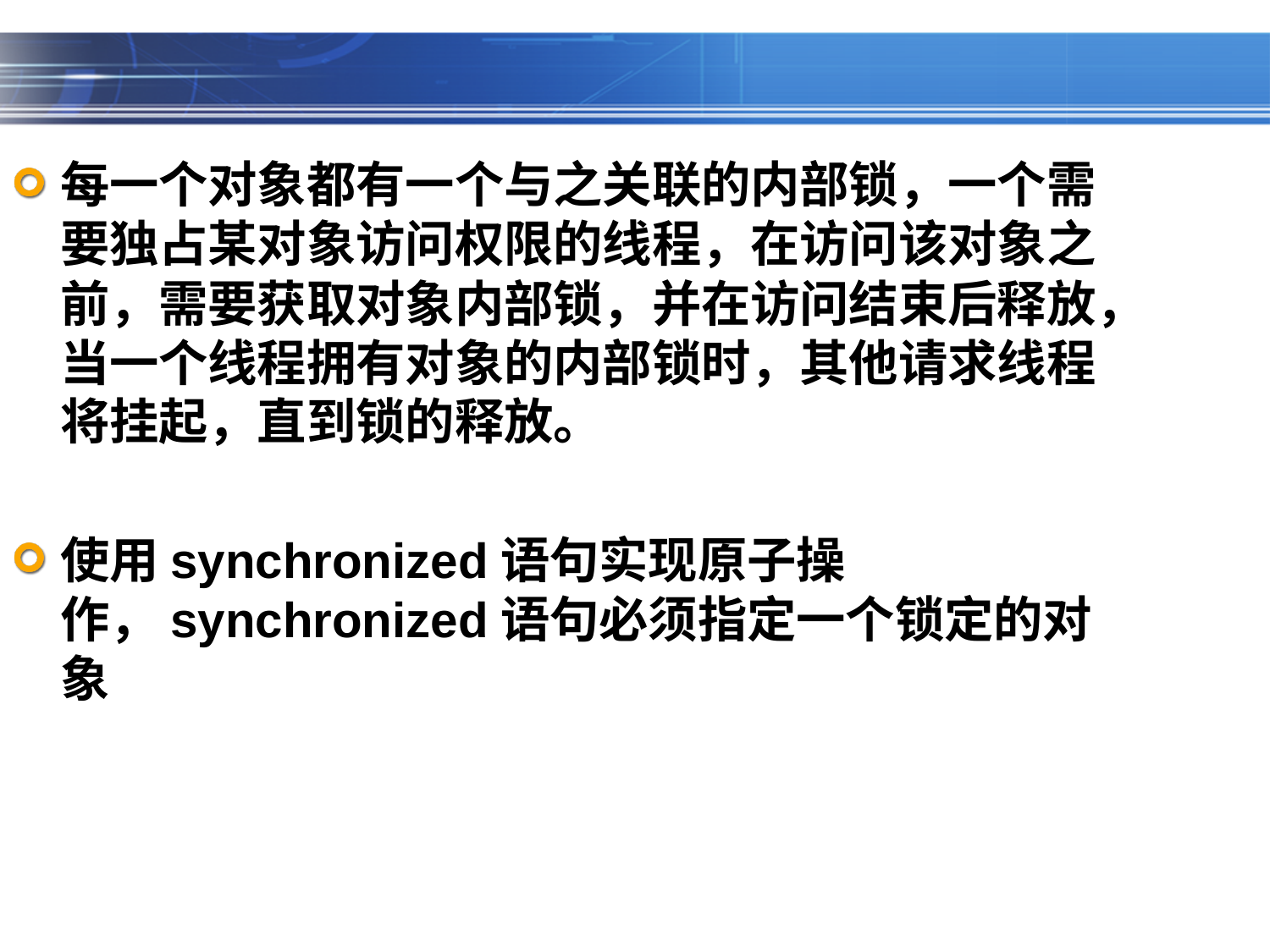

每一个对象都有一个与之关联的内部锁，一个需要独占某对象访问权限的线程，在访问该对象之前，需要获取对象内部锁，并在访问结束后释放，当一个线程拥有对象的内部锁时，其他请求线程将挂起，直到锁的释放。

使用synchronized语句实现原子操作，synchronized语句必须指定一个锁定的对象